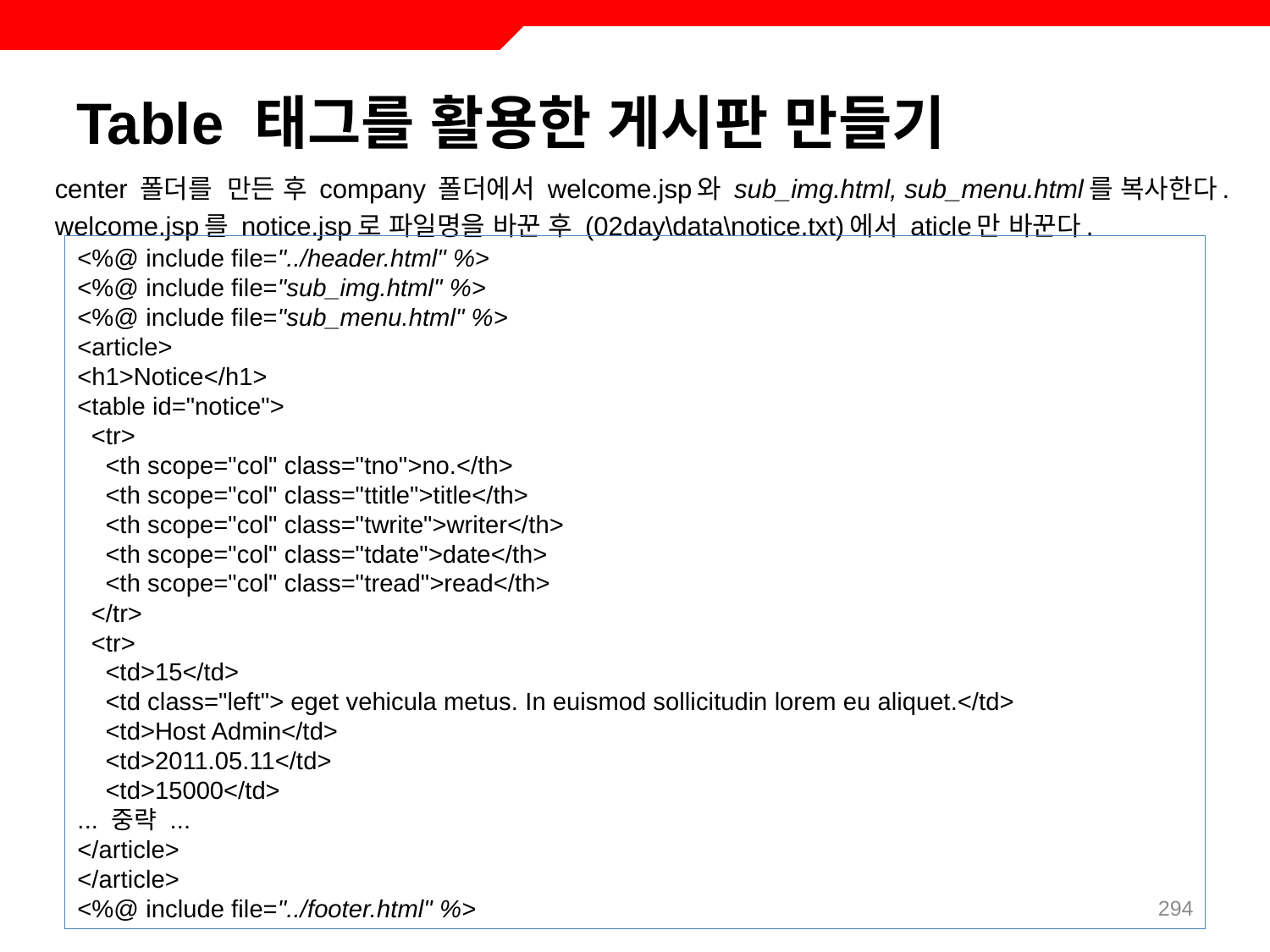

# Table 태그를 활용한 게시판 만들기
 center 폴더를  만든 후 company 폴더에서 welcome.jsp와 sub_img.html, sub_menu.html를 복사한다.
 welcome.jsp를 notice.jsp로 파일명을 바꾼 후 (02day\data\notice.txt)에서 aticle만 바꾼다.
<%@ include file="../header.html" %>
<%@ include file="sub_img.html" %>
<%@ include file="sub_menu.html" %>
<article>
<h1>Notice</h1>
<table id="notice">
  <tr>
    <th scope="col" class="tno">no.</th>
    <th scope="col" class="ttitle">title</th>
    <th scope="col" class="twrite">writer</th>
    <th scope="col" class="tdate">date</th>
    <th scope="col" class="tread">read</th>
  </tr>
  <tr>
    <td>15</td>
    <td class="left"> eget vehicula metus. In euismod sollicitudin lorem eu aliquet.</td>
    <td>Host Admin</td>
    <td>2011.05.11</td>
    <td>15000</td>
... 중략 ...
</article>
</article>
<%@ include file="../footer.html" %>
294